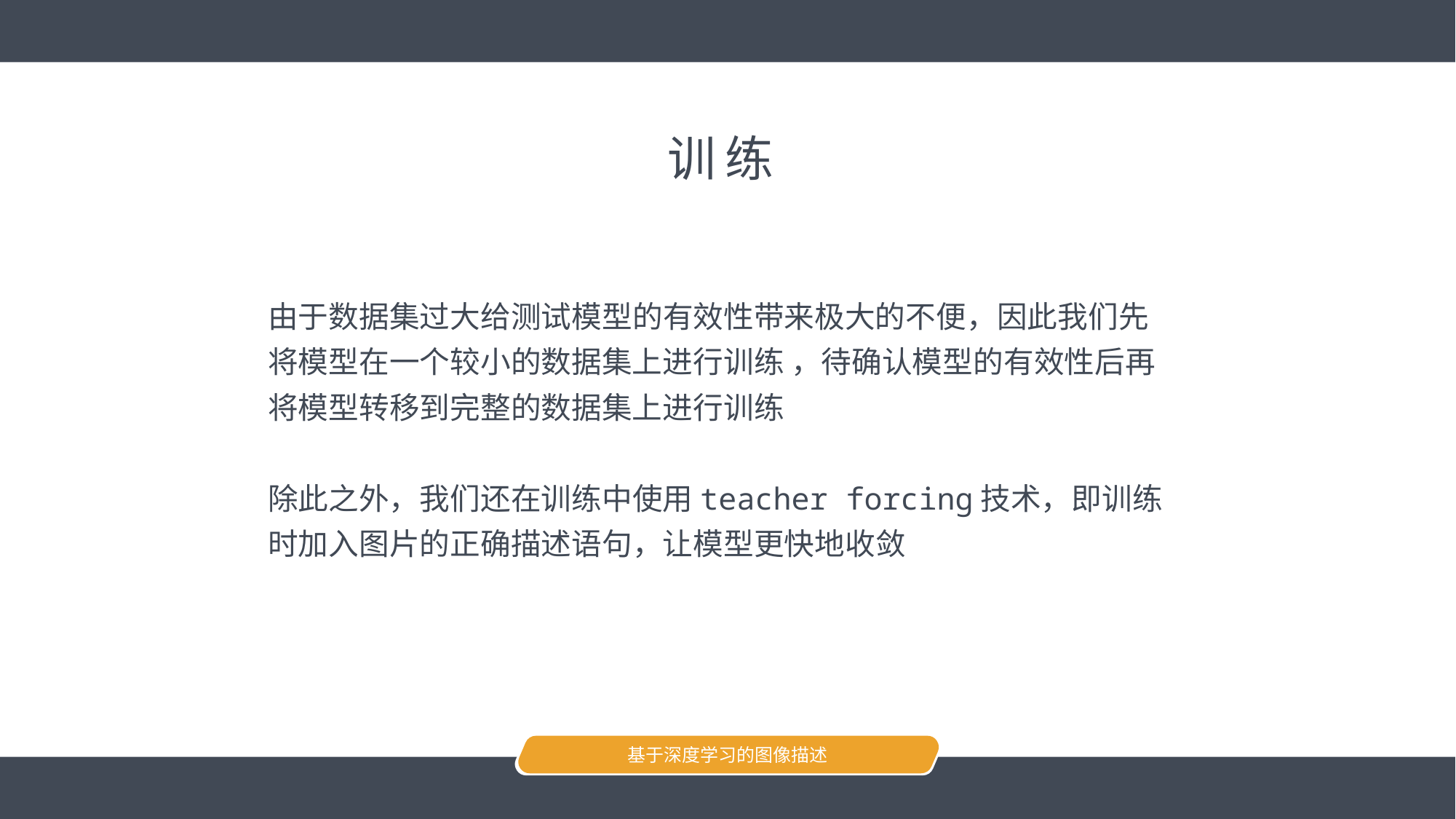

训练
由于数据集过大给测试模型的有效性带来极大的不便，因此我们先将模型在一个较小的数据集上进行训练 ，待确认模型的有效性后再将模型转移到完整的数据集上进行训练

除此之外，我们还在训练中使用teacher forcing技术，即训练时加入图片的正确描述语句，让模型更快地收敛
基于深度学习的图像描述